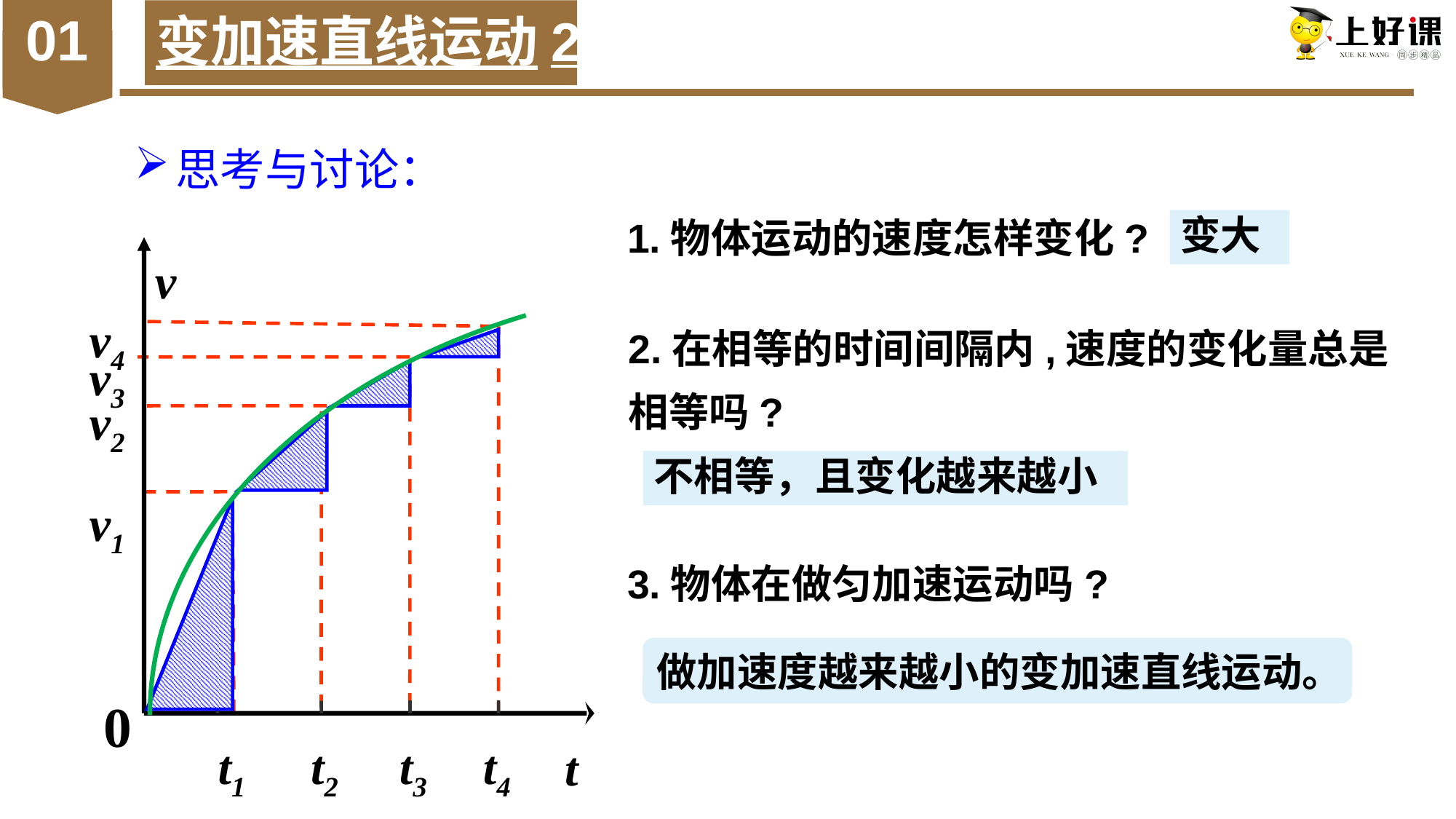

01

变加速直线运动2

思考与讨论：
1.物体运动的速度怎样变化?
变大
v

t
v4
v3
v2
v1

0
t1
t2
t3
t4
2.在相等的时间间隔内,速度的变化量总是相等吗?

不相等，且变化越来越小
3.物体在做匀加速运动吗?
做加速度越来越小的变加速直线运动。